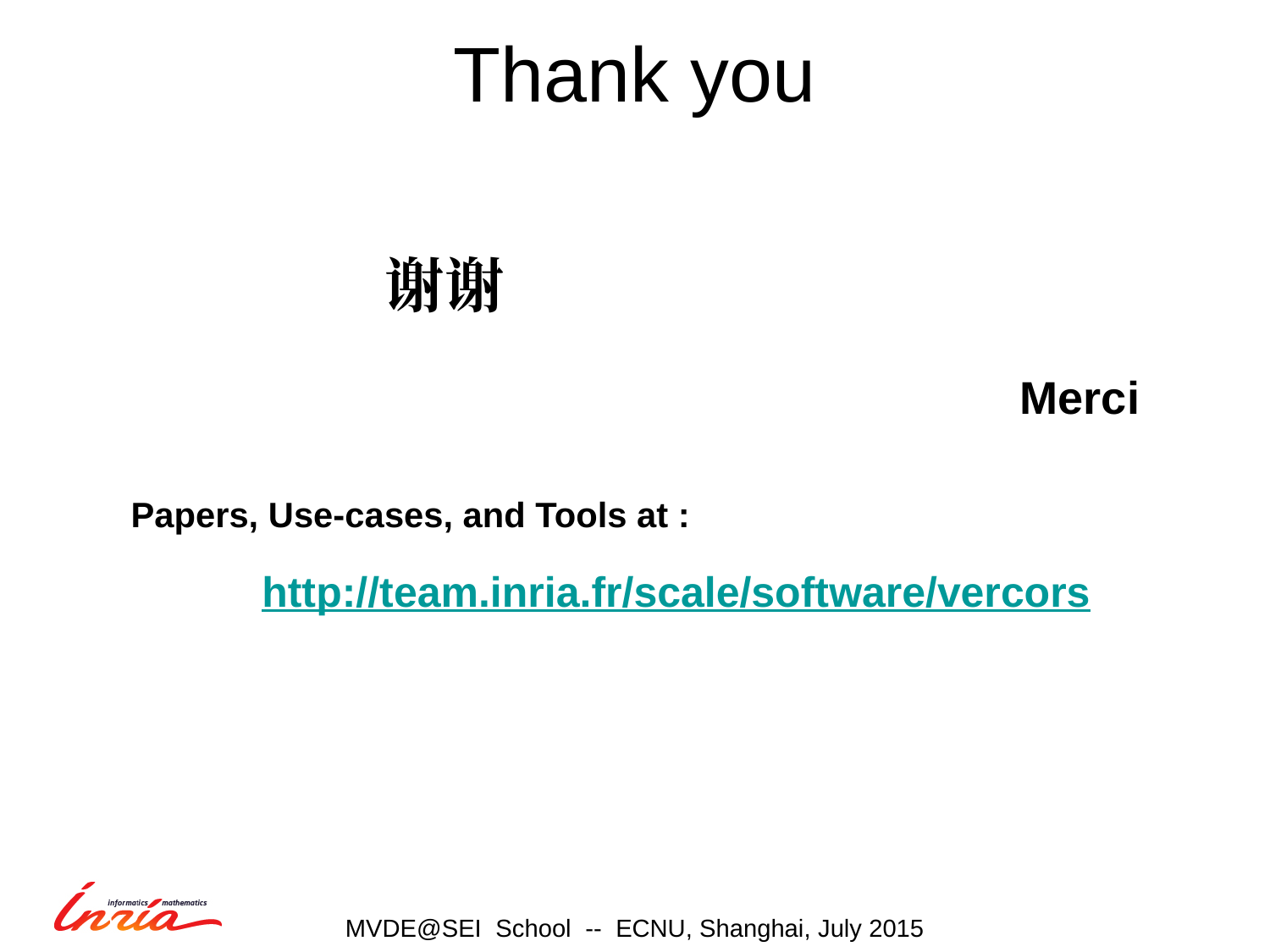

# Thank you
										谢谢

							Merci

Papers, Use-cases, and Tools at :

http://team.inria.fr/scale/software/vercors

MVDE@SEI  School  --  ECNU, Shanghai, July 2015